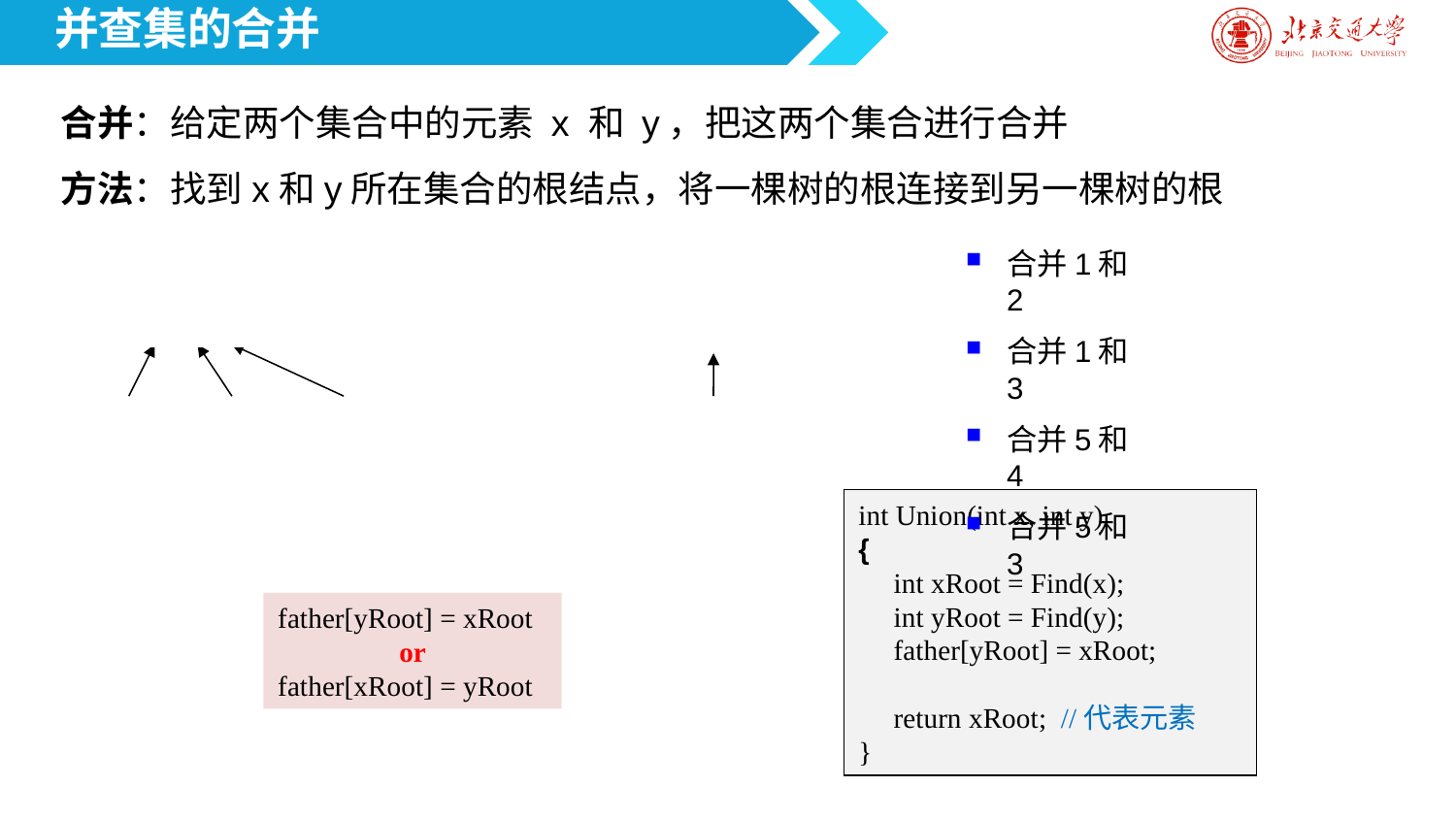

并查集的合并
合并：给定两个集合中的元素 x 和 y，把这两个集合进行合并
方法：找到x和y所在集合的根结点，将一棵树的根连接到另一棵树的根
合并1和2
合并1和3
合并5和4
合并5和3

1
2
3
4
5

int Union(int x, int y)
{
     int xRoot = Find(x);
     int yRoot = Find(y);
     father[yRoot] = xRoot;

     return xRoot;  //代表元素
}
father[yRoot] = xRoot
or
father[xRoot] = yRoot